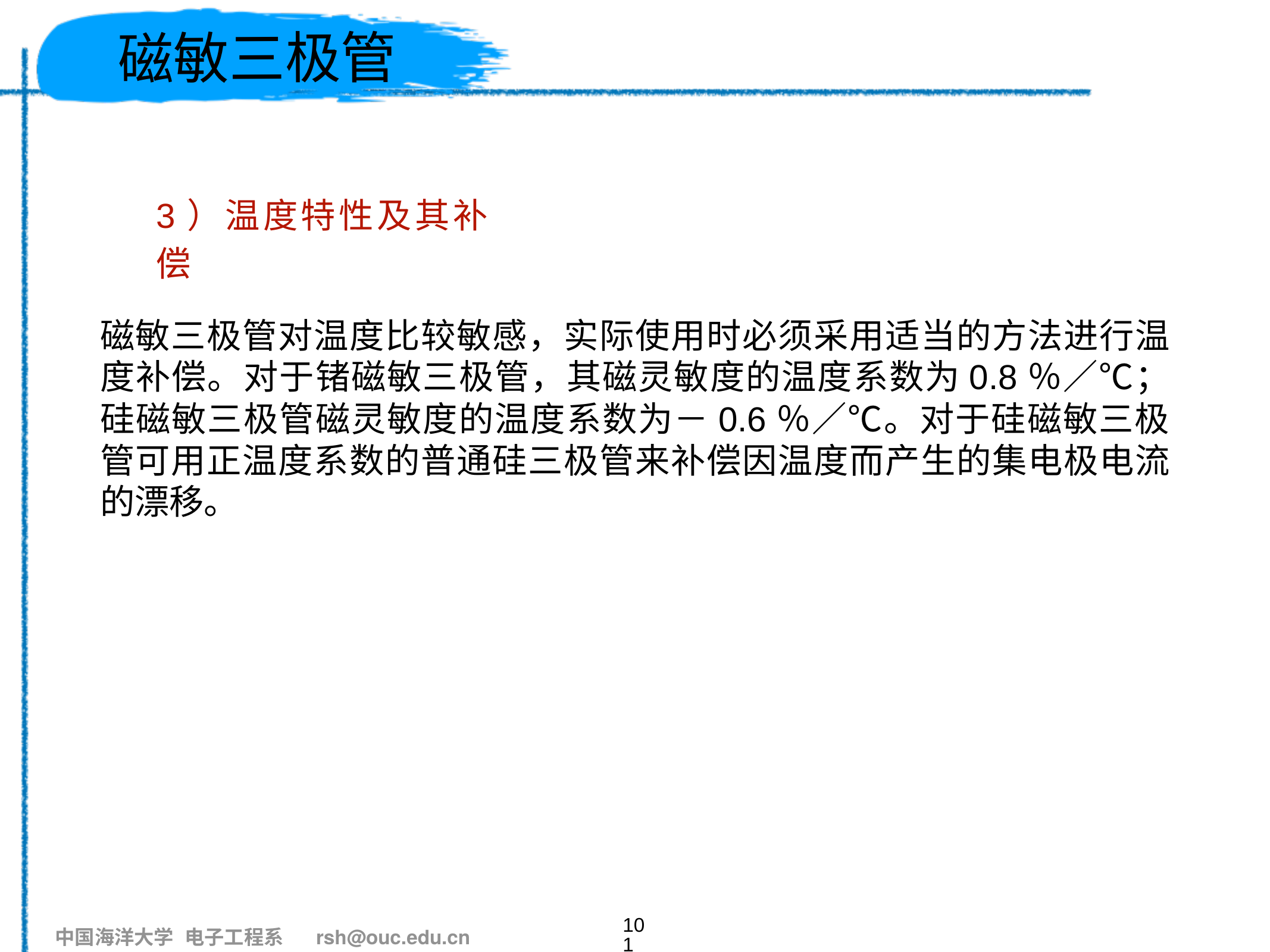

# 磁敏三极管
3）温度特性及其补偿
磁敏三极管对温度比较敏感，实际使用时必须采用适当的方法进行温度补偿。对于锗磁敏三极管，其磁灵敏度的温度系数为0.8％／℃；硅磁敏三极管磁灵敏度的温度系数为－0.6％／℃。对于硅磁敏三极管可用正温度系数的普通硅三极管来补偿因温度而产生的集电极电流的漂移。
101